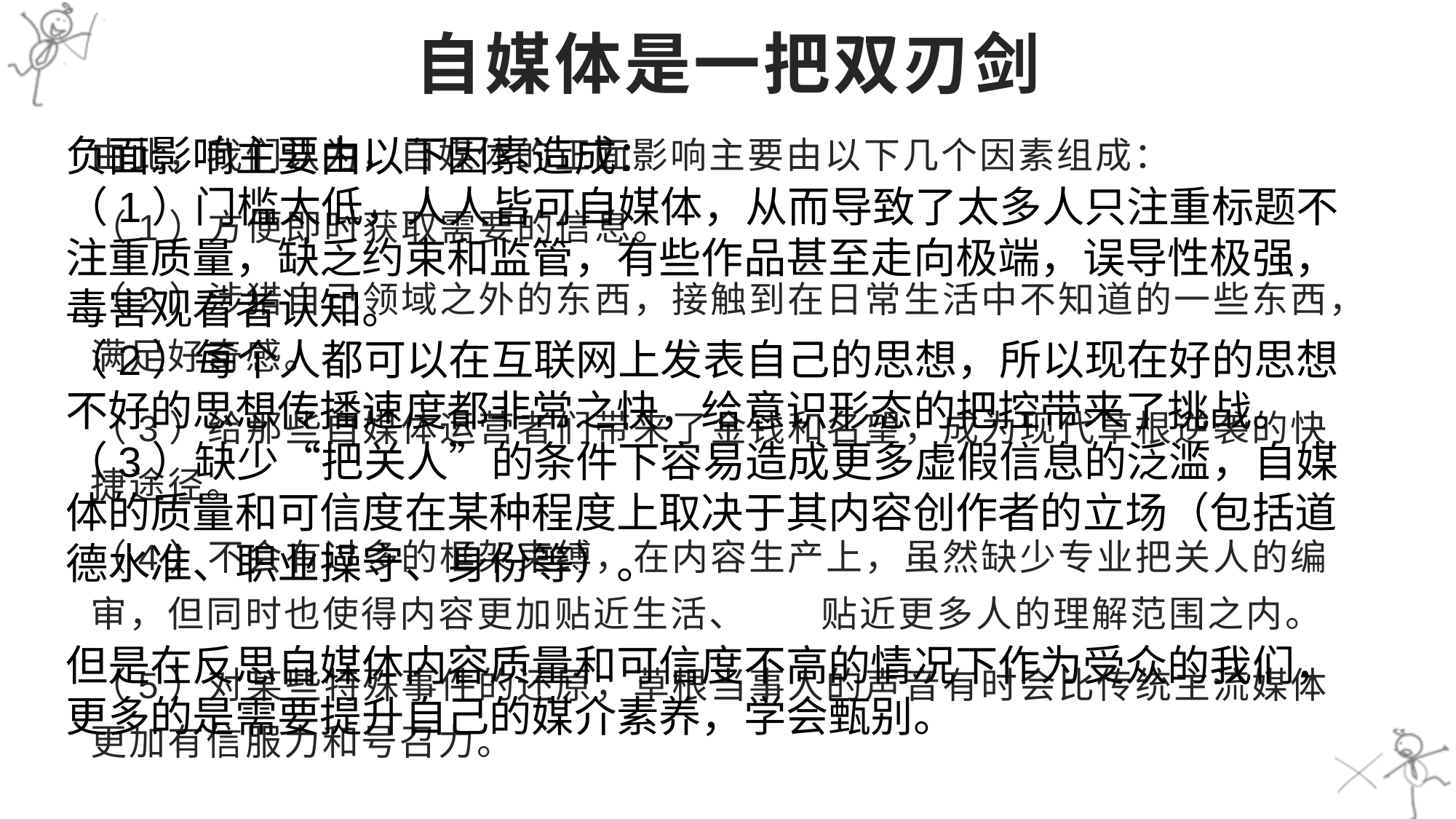

# 自媒体是一把双刃剑
由此，我们认为，自媒体的正面影响主要由以下几个因素组成：
（1）方便即时获取需要的信息。
（2）涉猎自己领域之外的东西，接触到在日常生活中不知道的一些东西，满足好奇感。
（3）给那些自媒体运营者们带来了金钱和名望，成为现代草根逆袭的快捷途径。
（4）不会有过多的框架束缚，在内容生产上，虽然缺少专业把关人的编审，但同时也使得内容更加贴近生活、       贴近更多人的理解范围之内。
（5）对某些特殊事件的还原，草根当事人的声音有时会比传统主流媒体更加有信服力和号召力。

负面影响主要由以下因素造成：
（1）门槛太低，人人皆可自媒体，从而导致了太多人只注重标题不注重质量，缺乏约束和监管，有些作品甚至走向极端，误导性极强，毒害观看者认知。
（2）每个人都可以在互联网上发表自己的思想，所以现在好的思想不好的思想传播速度都非常之快，给意识形态的把控带来了挑战。
（3）缺少“把关人”的条件下容易造成更多虚假信息的泛滥，自媒体的质量和可信度在某种程度上取决于其内容创作者的立场（包括道德水准、职业操守、身份等）。

但是在反思自媒体内容质量和可信度不高的情况下作为受众的我们，更多的是需要提升自己的媒介素养，学会甄别。